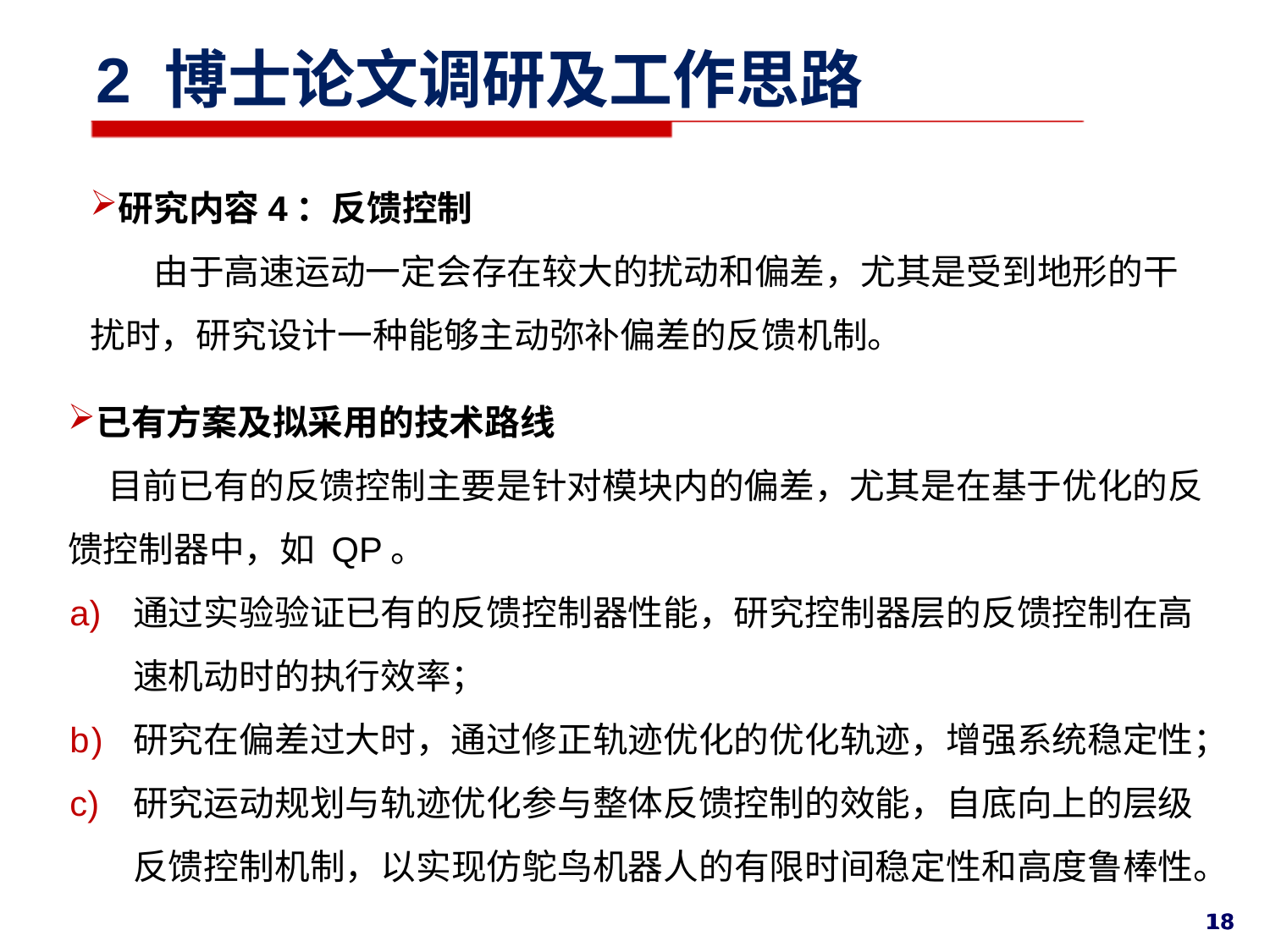

2 博士论文调研及工作思路

研究内容4：反馈控制
由于高速运动一定会存在较大的扰动和偏差，尤其是受到地形的干
扰时，研究设计一种能够主动弥补偏差的反馈机制。
已有方案及拟采用的技术路线
    目前已有的反馈控制主要是针对模块内的偏差，尤其是在基于优化的反馈控制器中，如 QP。
通过实验验证已有的反馈控制器性能，研究控制器层的反馈控制在高速机动时的执行效率；
研究在偏差过大时，通过修正轨迹优化的优化轨迹，增强系统稳定性；
研究运动规划与轨迹优化参与整体反馈控制的效能，自底向上的层级反馈控制机制，以实现仿鸵鸟机器人的有限时间稳定性和高度鲁棒性。
18
18